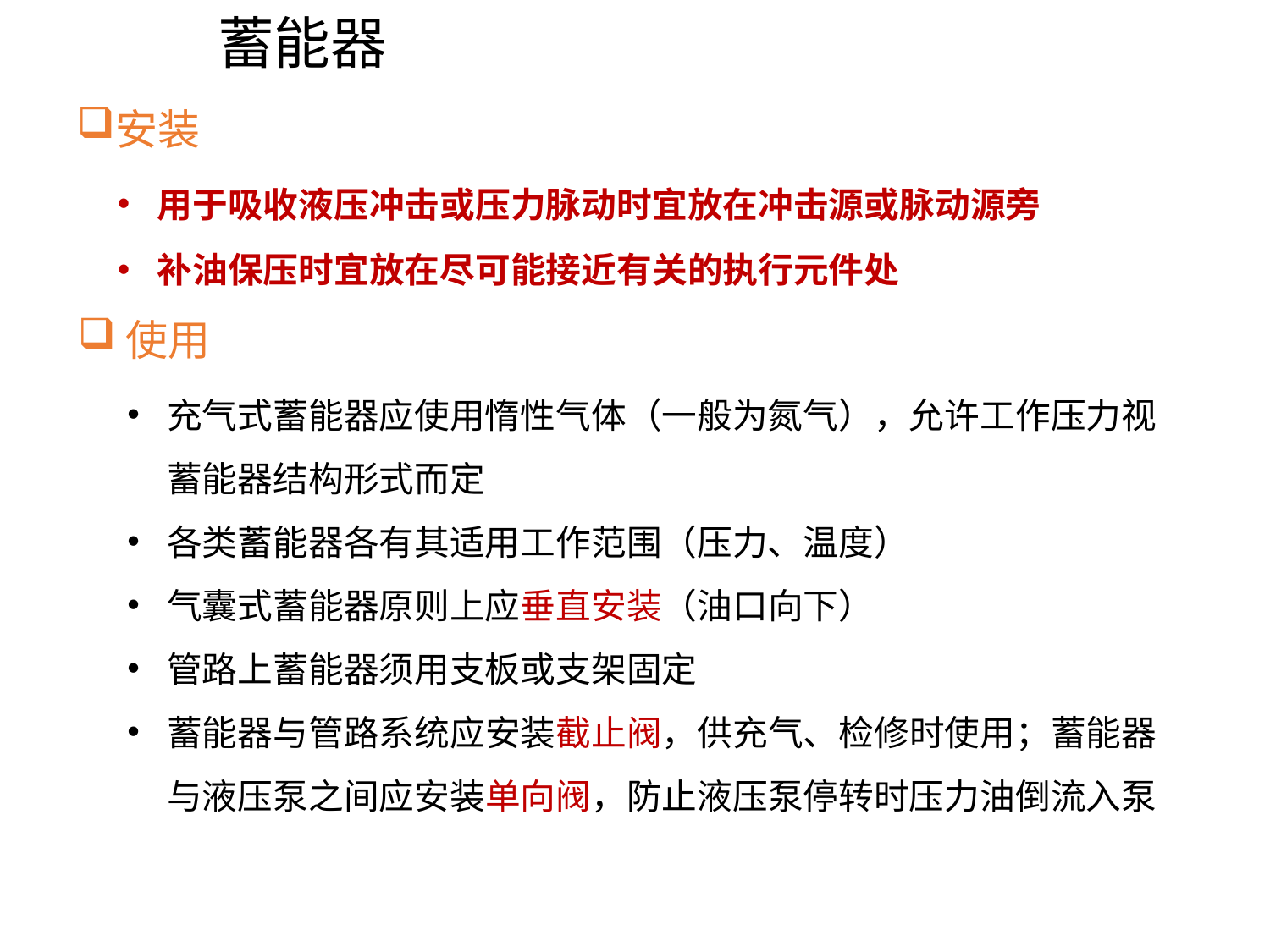

# 蓄能器
安装
用于吸收液压冲击或压力脉动时宜放在冲击源或脉动源旁
补油保压时宜放在尽可能接近有关的执行元件处
使用
充气式蓄能器应使用惰性气体（一般为氮气），允许工作压力视蓄能器结构形式而定
各类蓄能器各有其适用工作范围（压力、温度）
气囊式蓄能器原则上应垂直安装（油口向下）
管路上蓄能器须用支板或支架固定
蓄能器与管路系统应安装截止阀，供充气、检修时使用；蓄能器与液压泵之间应安装单向阀，防止液压泵停转时压力油倒流入泵